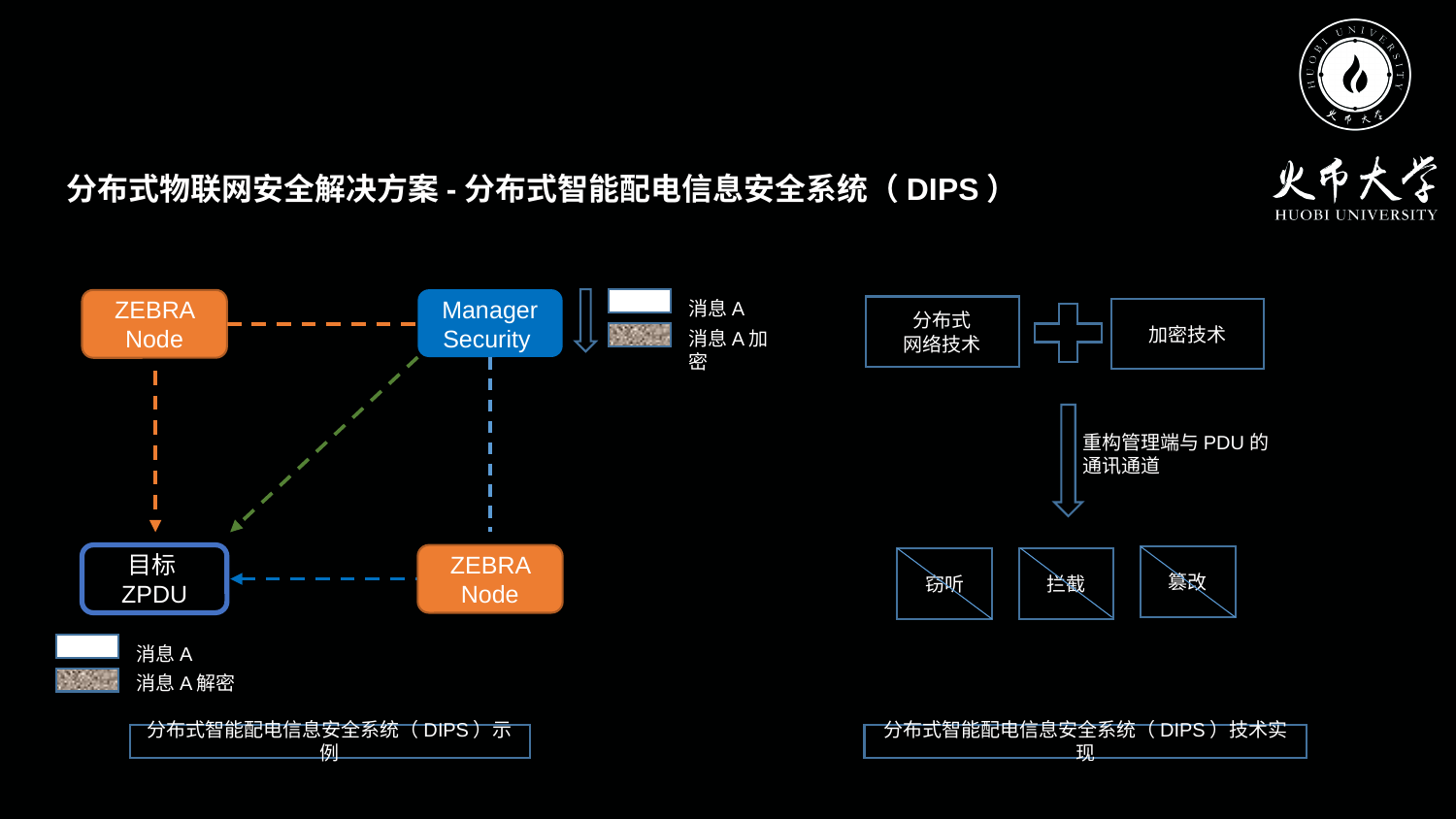

分布式物联网安全解决方案-分布式智能配电信息安全系统（DIPS）
Manager
Security

消息A
ZEBRA Node
消息A加密

目标ZPDU
ZEBRA Node

消息A
消息A解密

分布式
网络技术
加密技术

重构管理端与PDU的通讯通道
篡改
拦截
窃听
分布式智能配电信息安全系统（DIPS）示例
分布式智能配电信息安全系统（DIPS）技术实现